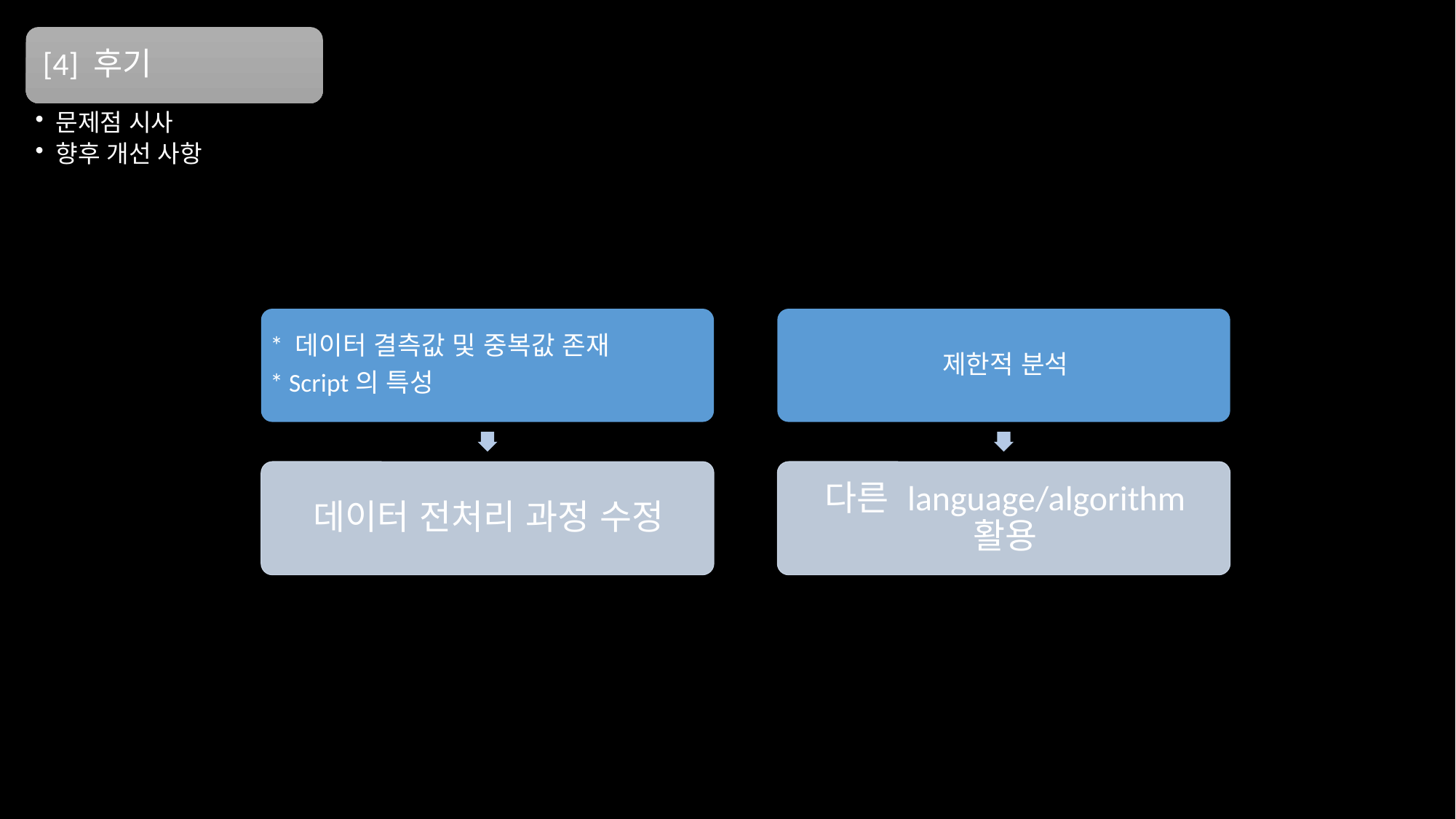

[4] 후기
문제점 시사
향후 개선 사항
* 데이터 결측값 및 중복값 존재
* Script의 특성
데이터 전처리 과정 수정
제한적 분석
다른 language/algorithm 활용